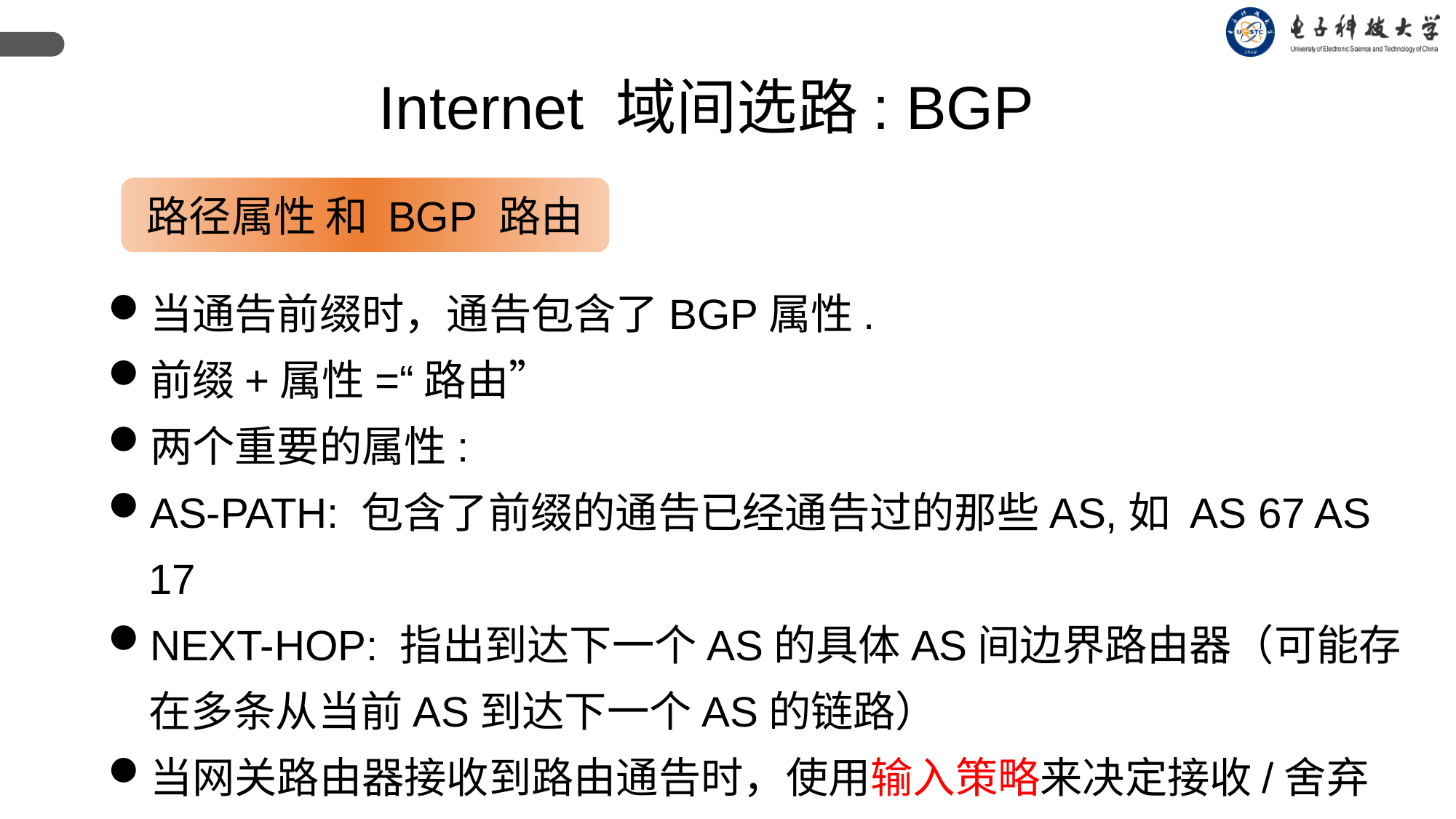

Internet 域间选路: BGP
路径属性 和 BGP 路由
当通告前缀时，通告包含了BGP属性.
前缀+属性=“路由”
两个重要的属性:
AS-PATH: 包含了前缀的通告已经通告过的那些AS,如 AS 67 AS 17
NEXT-HOP: 指出到达下一个AS的具体AS间边界路由器（可能存在多条从当前AS到达下一个AS的链路）
当网关路由器接收到路由通告时，使用输入策略来决定接收/舍弃该通告。